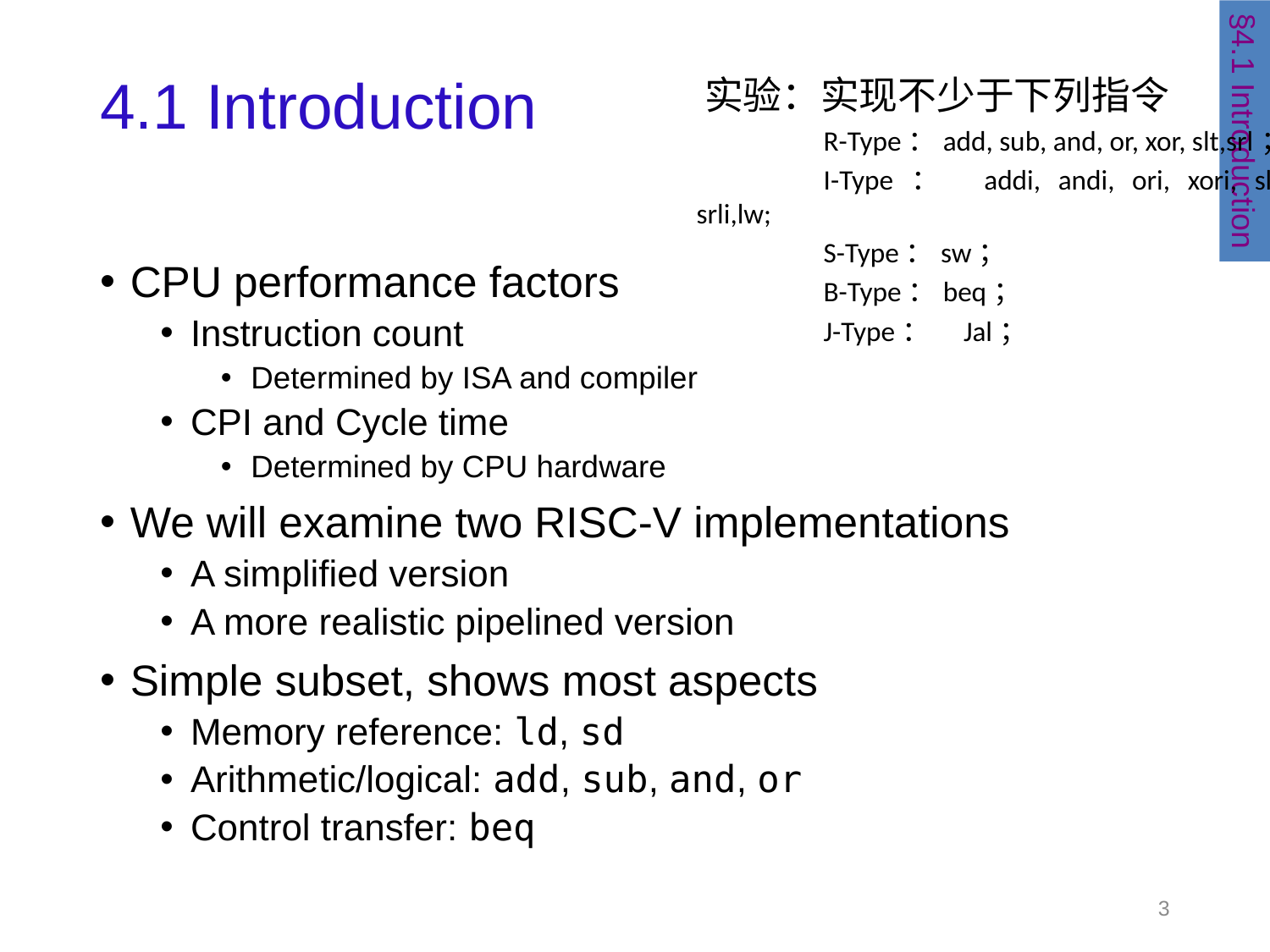

# 4.1 Introduction
实验：实现不少于下列指令
	R-Type：add, sub, and, or, xor, slt,srl；
	I-Type：	addi, andi, ori, xori, slti, srli,lw;
	S-Type：sw；
	B-Type：beq；
	J-Type：	 Jal；

§4.1 Introduction
CPU performance factors
Instruction count
Determined by ISA and compiler
CPI and Cycle time
Determined by CPU hardware
We will examine two RISC-V implementations
A simplified version
A more realistic pipelined version
Simple subset, shows most aspects
Memory reference: ld, sd
Arithmetic/logical: add, sub, and, or
Control transfer: beq
3